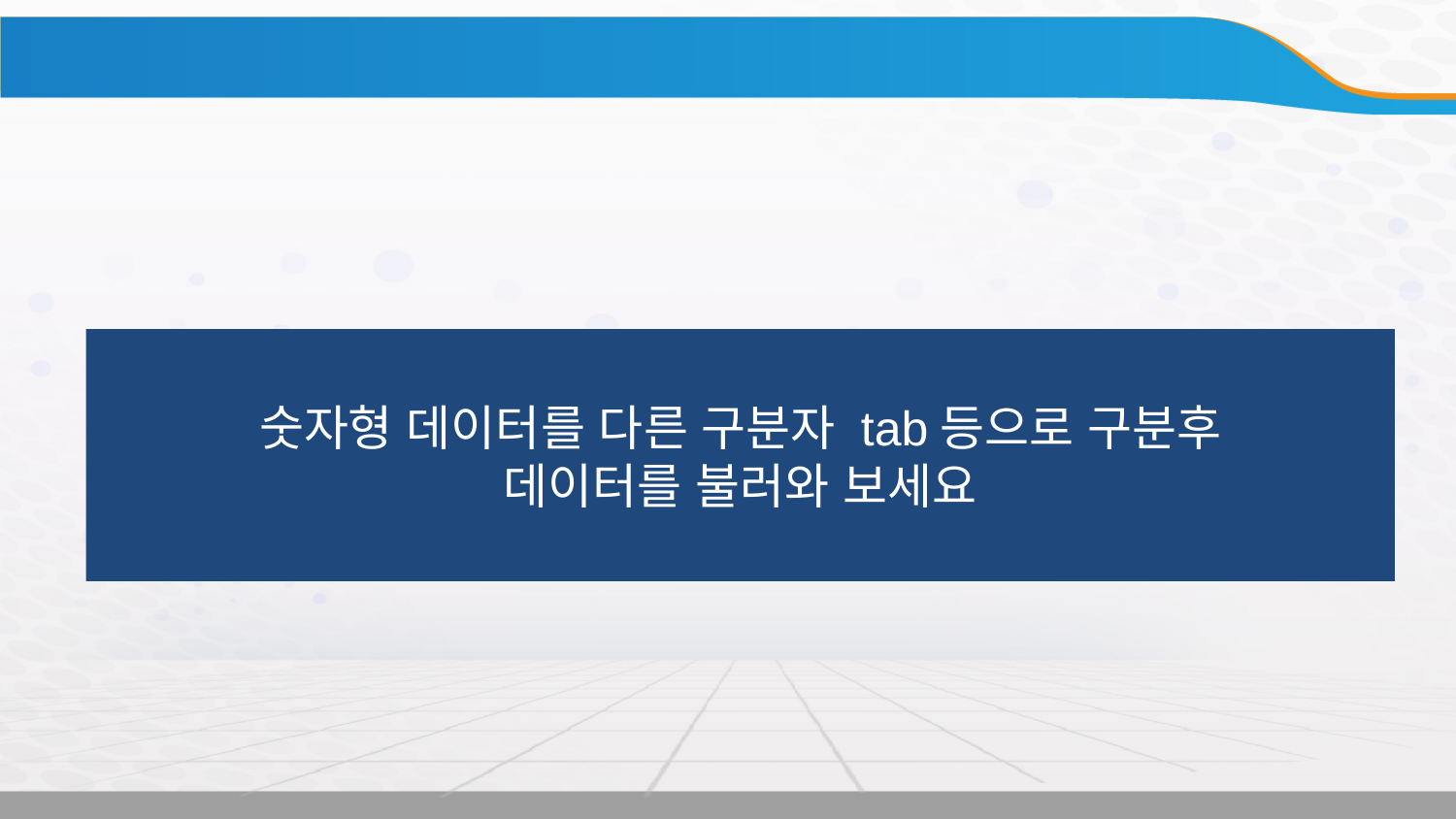

실습
숫자형 데이터를 다른 구분자 tab등으로 구분후
데이터를 불러와 보세요